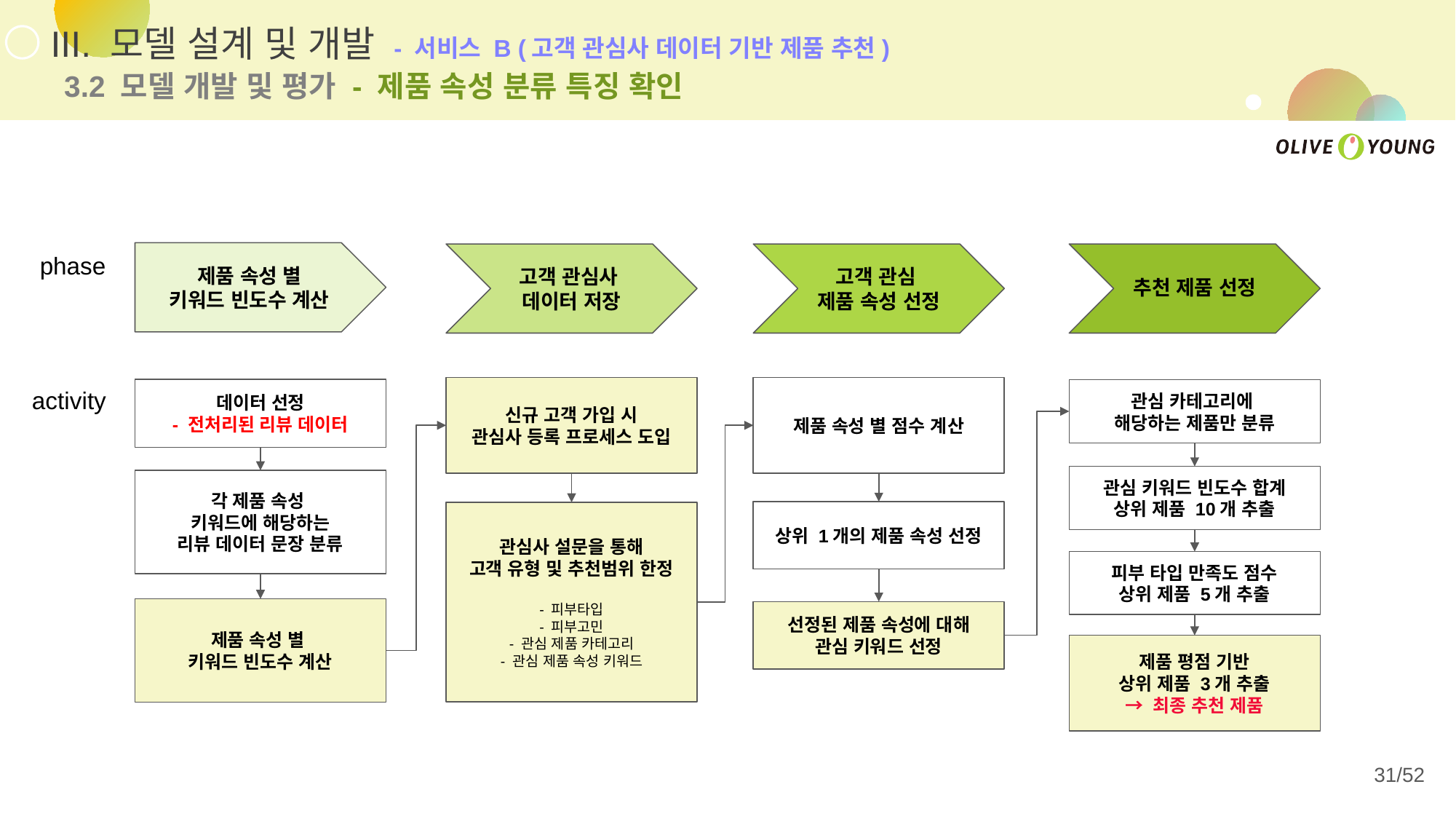

III. 모델 설계 및 개발 - 서비스 B (고객 관심사 데이터 기반 제품 추천)
3.2 모델 개발 및 평가 - 제품 속성 분류 특징 확인
phase
제품 속성 별
키워드 빈도수 계산
고객 관심사
데이터 저장
고객 관심
제품 속성 선정

추천 제품 선정
activity
신규 고객 가입 시
관심사 등록 프로세스 도입
제품 속성 별 점수 계산
데이터 선정
- 전처리된 리뷰 데이터
관심 카테고리에
해당하는 제품만 분류
관심 키워드 빈도수 합계
상위 제품 10개 추출
각 제품 속성
키워드에 해당하는
리뷰 데이터 문장 분류
상위 1개의 제품 속성 선정
관심사 설문을 통해
고객 유형 및 추천범위 한정

- 피부타입
- 피부고민
- 관심 제품 카테고리
- 관심 제품 속성 키워드
피부 타입 만족도 점수
상위 제품 5개 추출
제품 속성 별
키워드 빈도수 계산
선정된 제품 속성에 대해
관심 키워드 선정
제품 평점 기반
상위 제품 3개 추출
→ 최종 추천 제품
31/52